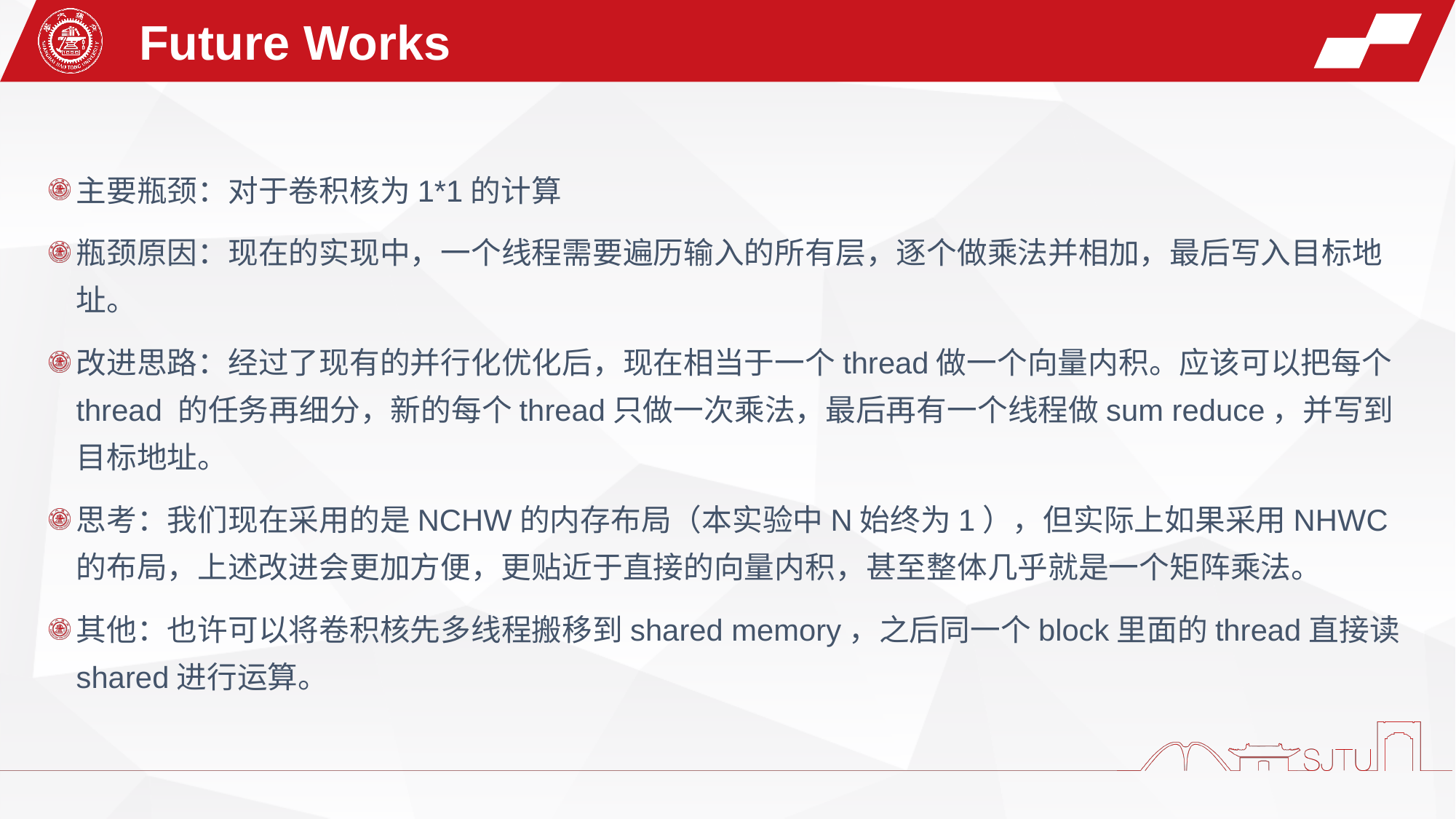

Future Works
主要瓶颈：对于卷积核为1*1的计算
瓶颈原因：现在的实现中，一个线程需要遍历输入的所有层，逐个做乘法并相加，最后写入目标地址。
改进思路：经过了现有的并行化优化后，现在相当于一个thread做一个向量内积。应该可以把每个thread 的任务再细分，新的每个thread只做一次乘法，最后再有一个线程做sum reduce，并写到目标地址。
思考：我们现在采用的是NCHW的内存布局（本实验中N始终为1），但实际上如果采用NHWC的布局，上述改进会更加方便，更贴近于直接的向量内积，甚至整体几乎就是一个矩阵乘法。
其他：也许可以将卷积核先多线程搬移到shared memory，之后同一个block里面的thread直接读shared进行运算。